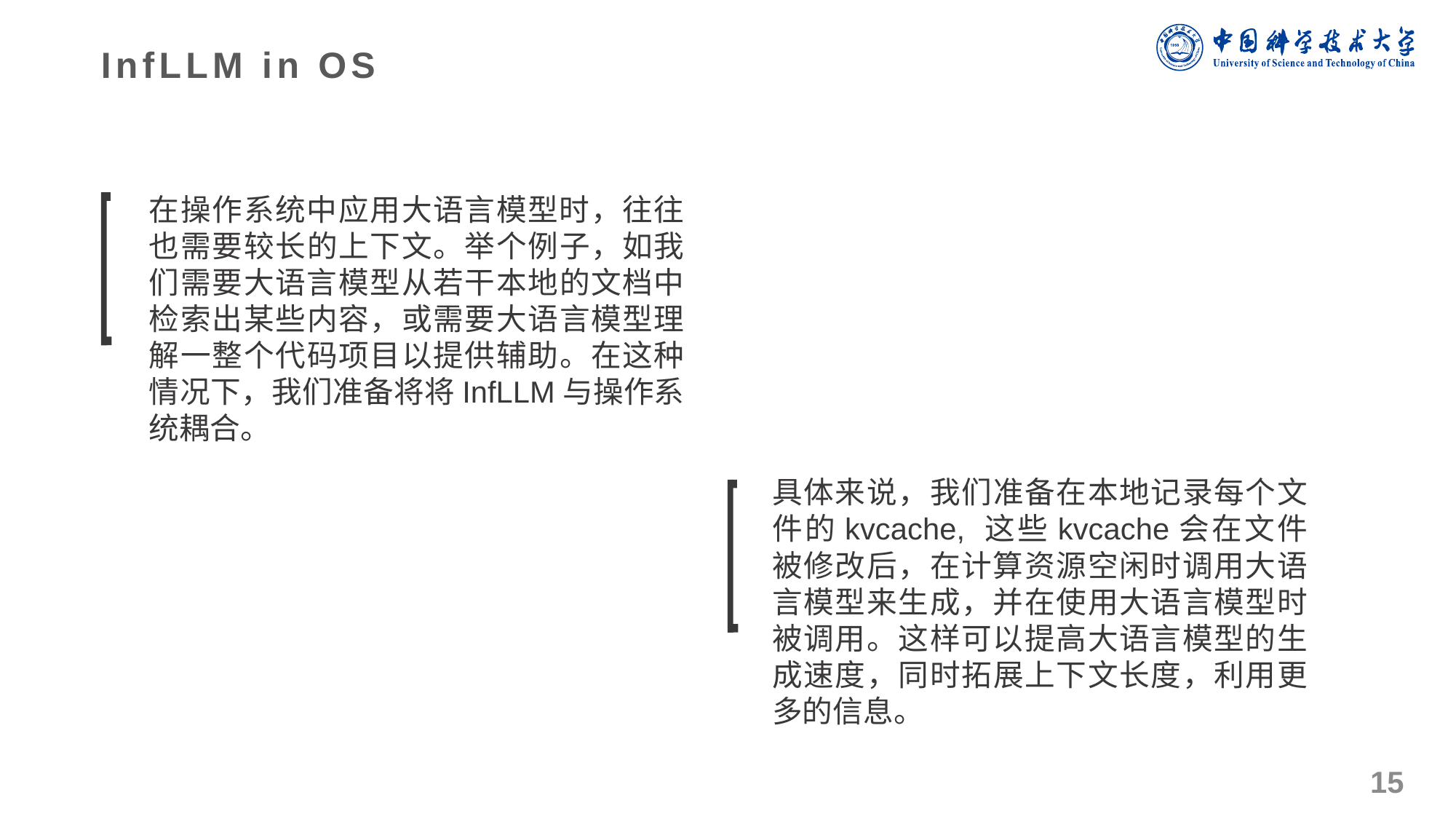

InfLLM in OS

在操作系统中应用大语言模型时，往往也需要较长的上下文。举个例子，如我们需要大语言模型从若干本地的文档中检索出某些内容，或需要大语言模型理解一整个代码项目以提供辅助。在这种情况下，我们准备将将InfLLM与操作系统耦合。

具体来说，我们准备在本地记录每个文件的kvcache, 这些kvcache会在文件被修改后，在计算资源空闲时调用大语言模型来生成，并在使用大语言模型时被调用。这样可以提高大语言模型的生成速度，同时拓展上下文长度，利用更多的信息。

15